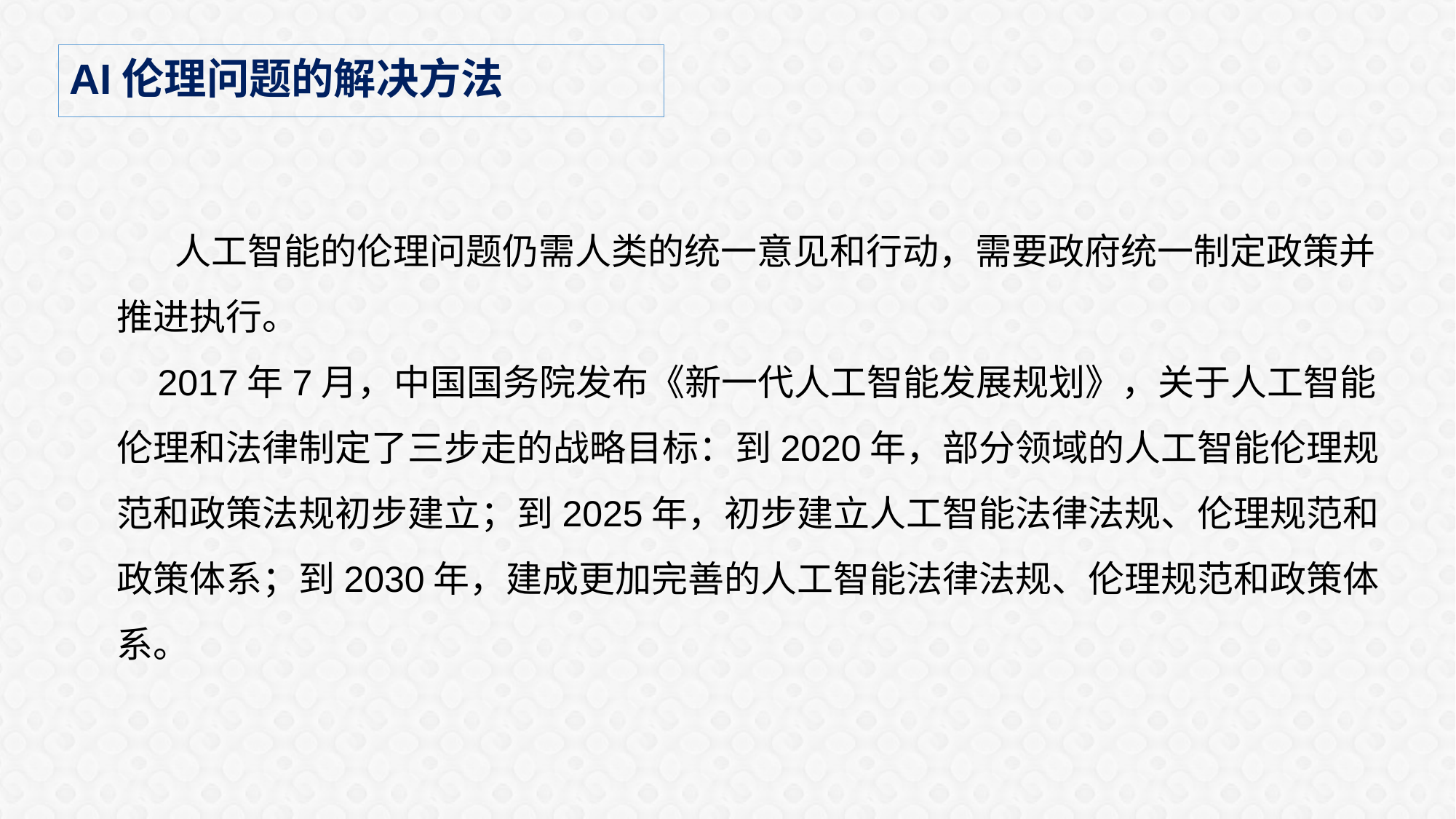

AI伦理问题的解决方法
      人工智能的伦理问题仍需人类的统一意见和行动，需要政府统一制定政策并推进执行。
    2017年7月，中国国务院发布《新一代人工智能发展规划》，关于人工智能伦理和法律制定了三步走的战略目标：到2020年，部分领域的人工智能伦理规范和政策法规初步建立；到2025年，初步建立人工智能法律法规、伦理规范和政策体系；到2030年，建成更加完善的人工智能法律法规、伦理规范和政策体系。